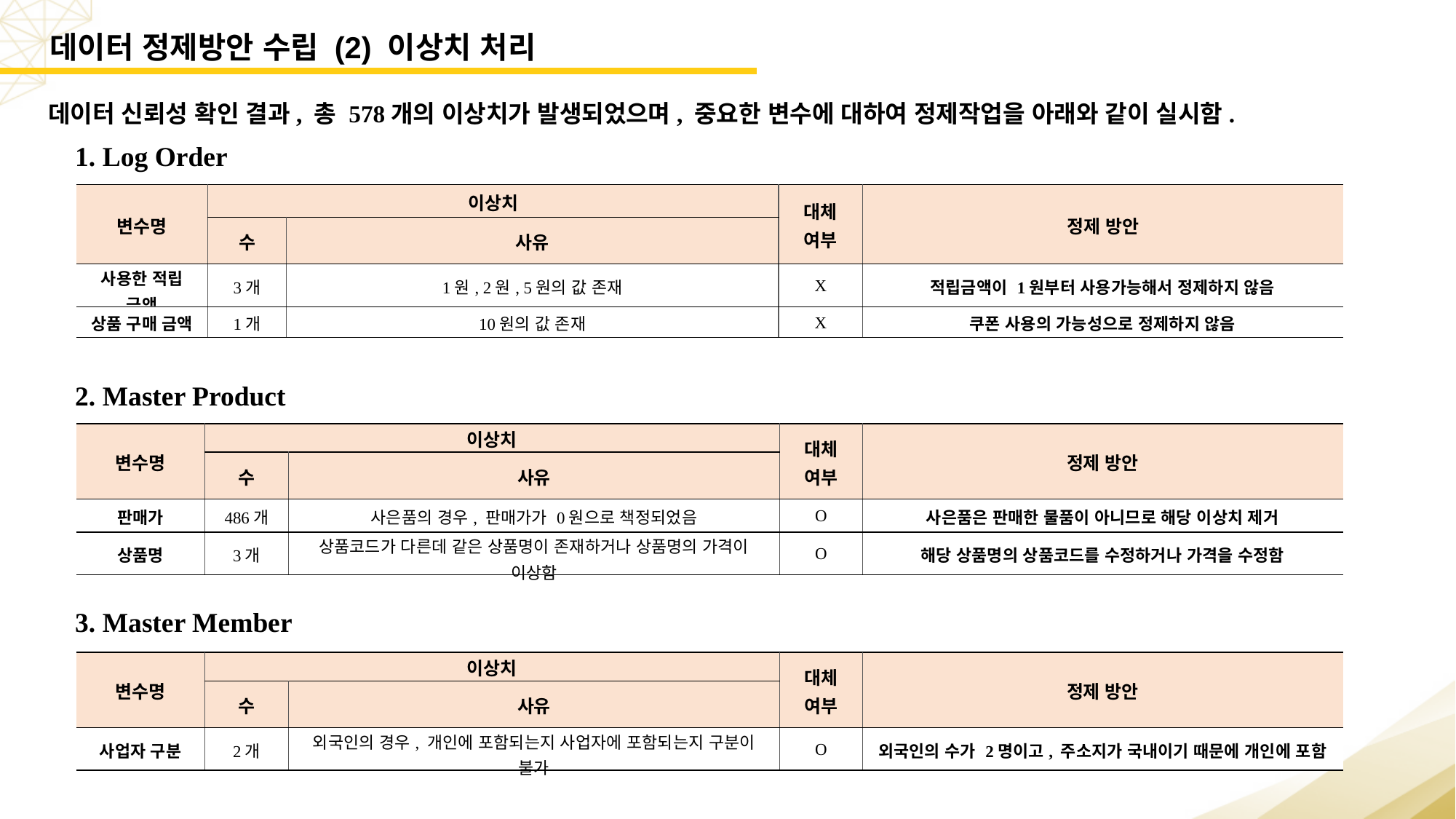

데이터 정제방안 수립 (2) 이상치 처리
데이터 신뢰성 확인 결과, 총 578개의 이상치가 발생되었으며, 중요한 변수에 대하여 정제작업을 아래와 같이 실시함.
1. Log Order
| 변수명 | 이상치 |  | 대체 여부 | 정제 방안 |
| --- | --- | --- | --- | --- |
|  | 수 | 사유 |  |  |
| 사용한 적립 금액 | 3개 | 1원, 2원, 5원의 값 존재 | X | 적립금액이 1원부터 사용가능해서 정제하지 않음 |
| 상품 구매 금액 | 1개 | 10원의 값 존재 | X | 쿠폰 사용의 가능성으로 정제하지 않음 |
2. Master Product
| 변수명 | 이상치 |  | 대체 여부 | 정제 방안 |
| --- | --- | --- | --- | --- |
|  | 수 | 사유 |  |  |
| 판매가 | 486개 | 사은품의 경우, 판매가가 0원으로 책정되었음 | O | 사은품은 판매한 물품이 아니므로 해당 이상치 제거 |
| 상품명 | 3개 | 상품코드가 다른데 같은 상품명이 존재하거나 상품명의 가격이 이상함 | O | 해당 상품명의 상품코드를 수정하거나 가격을 수정함 |
3. Master Member
| 변수명 | 이상치 |  | 대체 여부 | 정제 방안 |
| --- | --- | --- | --- | --- |
|  | 수 | 사유 |  |  |
| 사업자 구분 | 2개 | 외국인의 경우, 개인에 포함되는지 사업자에 포함되는지 구분이 불가 | O | 외국인의 수가 2명이고, 주소지가 국내이기 때문에 개인에 포함 |